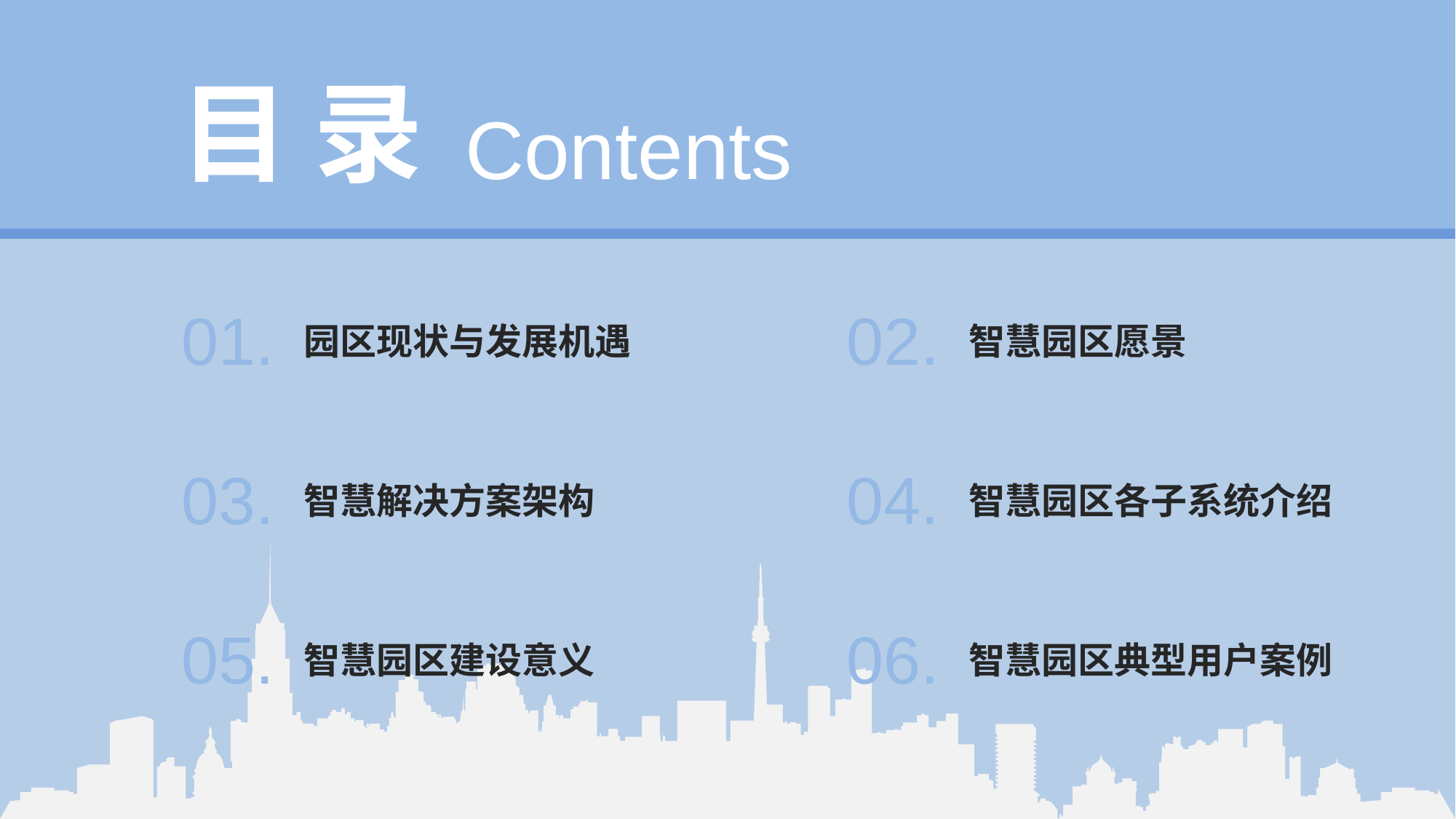

目 录
Contents

01.
02.
园区现状与发展机遇

智慧园区愿景

03.
04.
智慧解决方案架构

智慧园区各子系统介绍

05.
06.
智慧园区建设意义
智慧园区典型用户案例